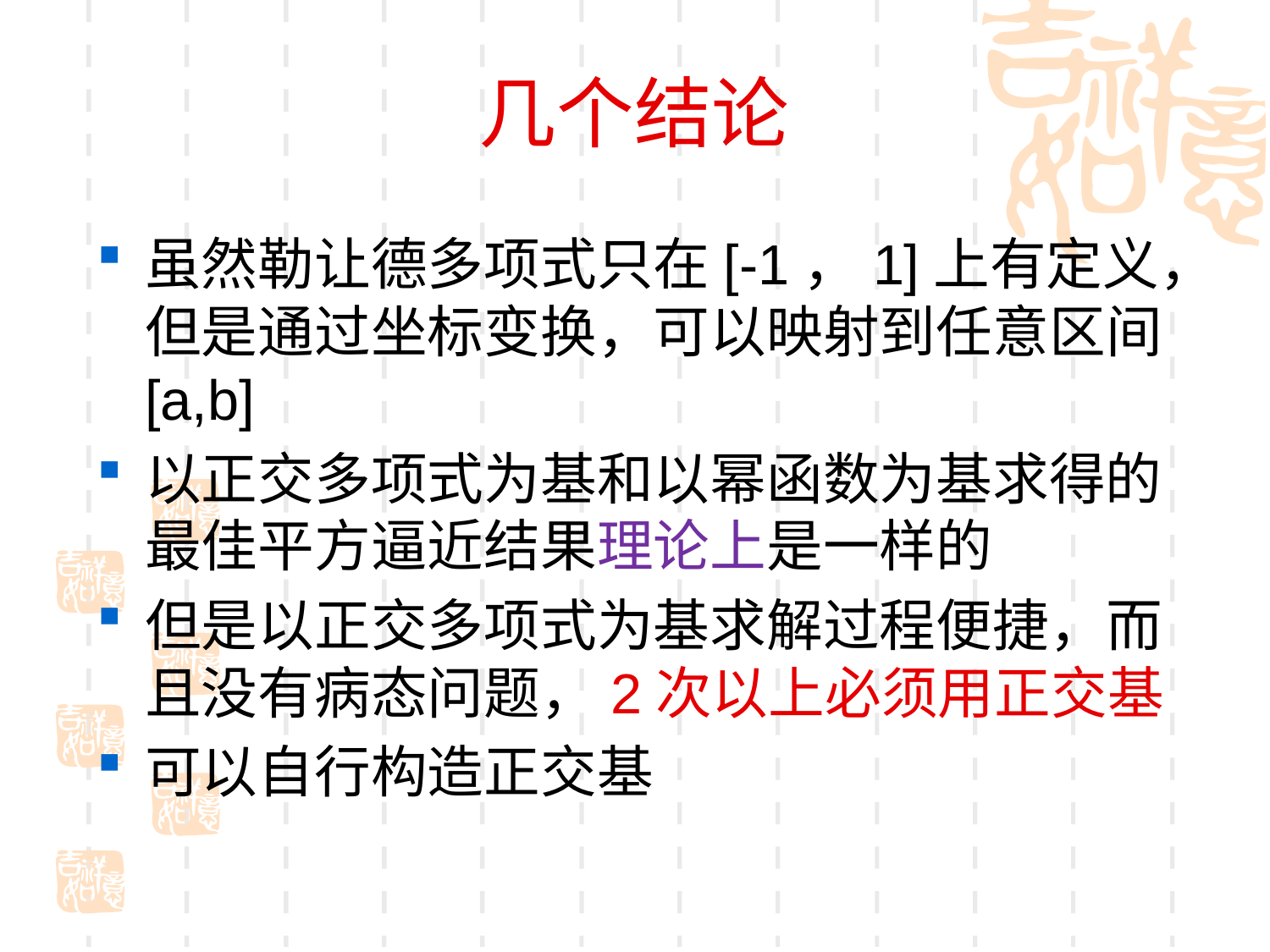

# 几个结论
虽然勒让德多项式只在[-1，1]上有定义，但是通过坐标变换，可以映射到任意区间[a,b]
以正交多项式为基和以幂函数为基求得的最佳平方逼近结果理论上是一样的
但是以正交多项式为基求解过程便捷，而且没有病态问题，2次以上必须用正交基
可以自行构造正交基
49